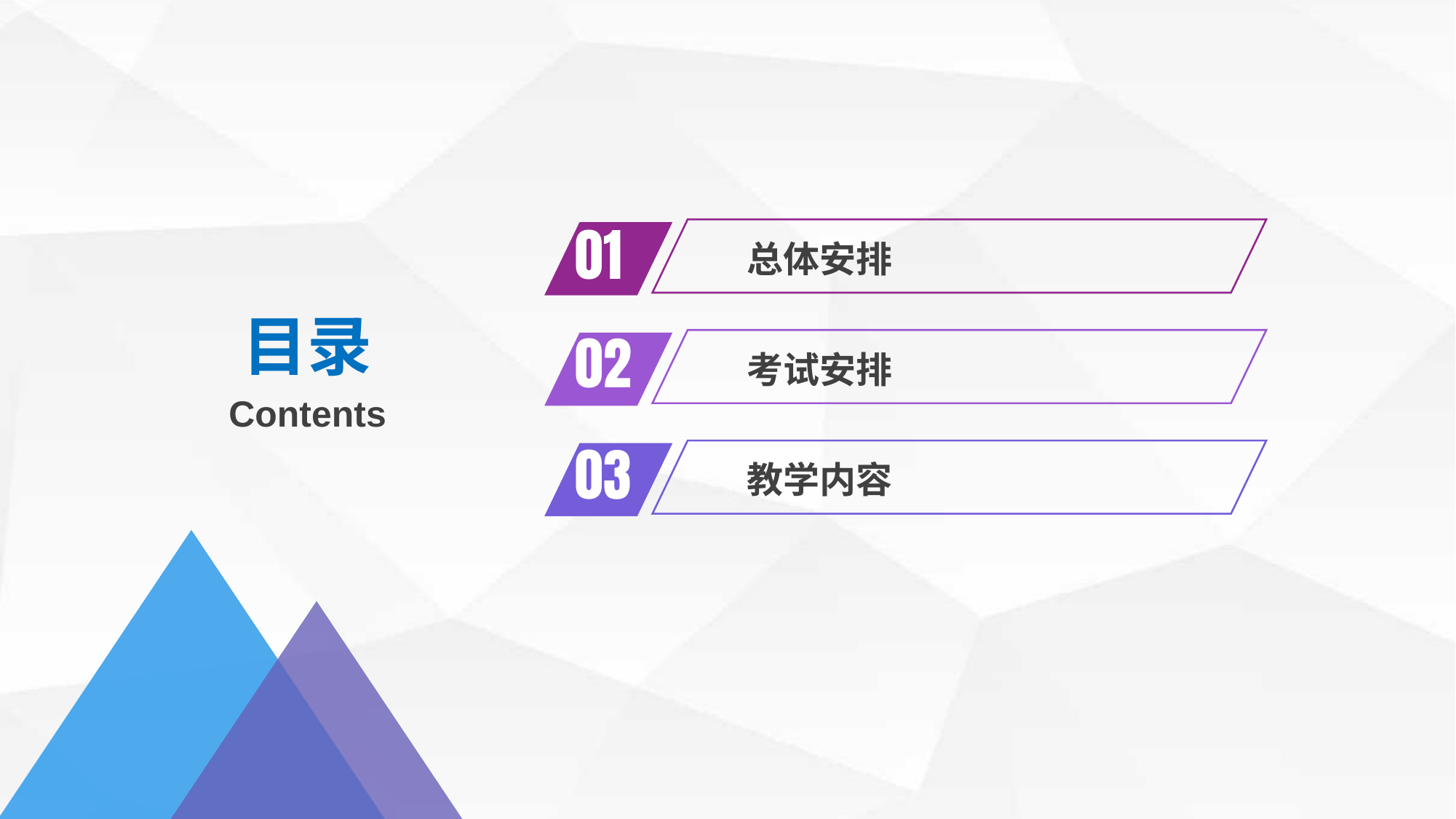

01

总体安排
02

考试安排
目录
Contents
03

教学内容